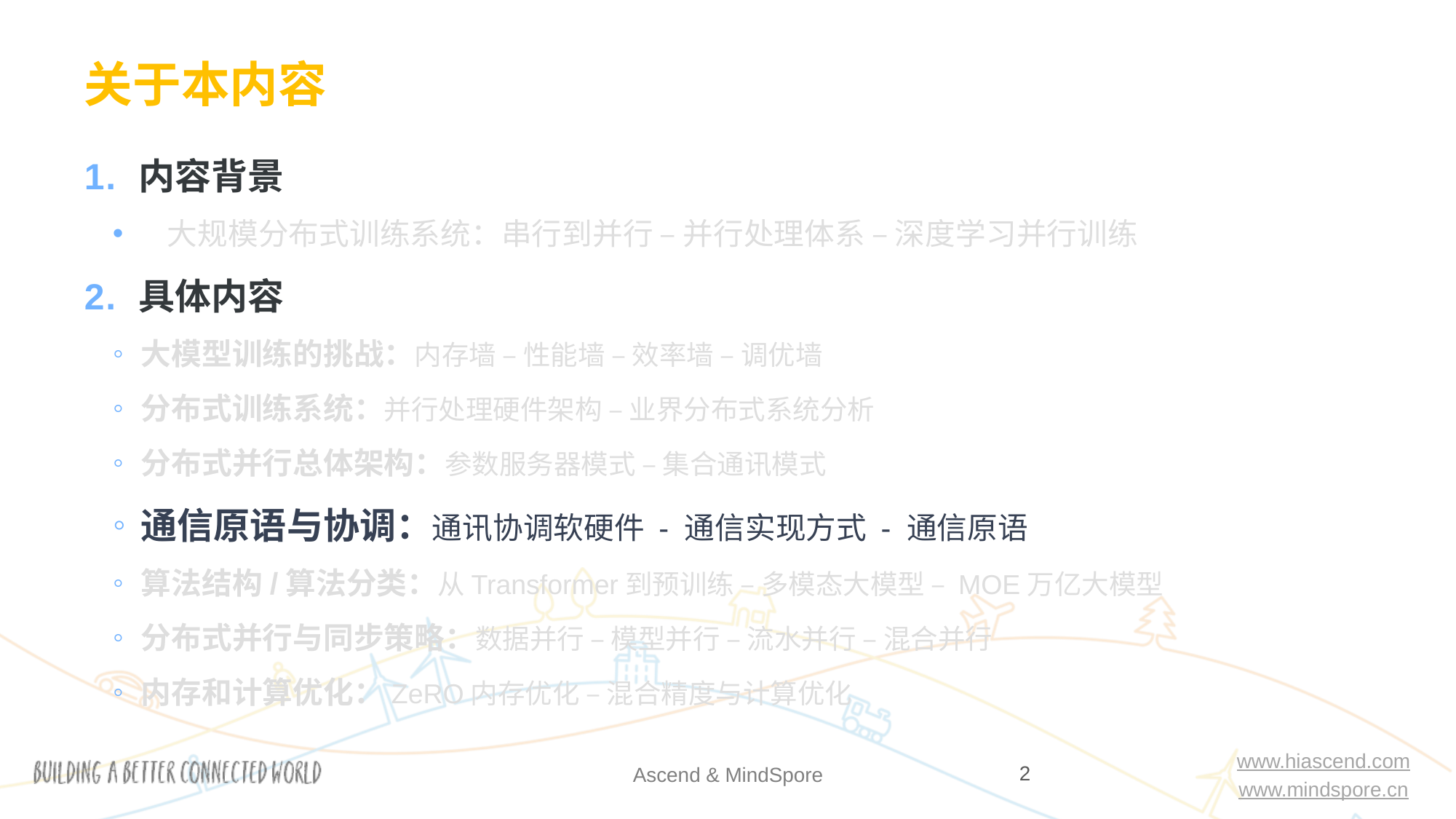

关于本内容
内容背景
大规模分布式训练系统：串行到并行 – 并行处理体系 – 深度学习并行训练
具体内容
大模型训练的挑战：内存墙 – 性能墙 – 效率墙 – 调优墙
分布式训练系统：并行处理硬件架构 – 业界分布式系统分析
分布式并行总体架构：参数服务器模式 – 集合通讯模式
通信原语与协调：通讯协调软硬件 - 通信实现方式 - 通信原语
算法结构/算法分类：从Transformer到预训练 – 多模态大模型 – MOE万亿大模型
分布式并行与同步策略：数据并行 – 模型并行 – 流水并行 – 混合并行
内存和计算优化：ZeRO内存优化 – 混合精度与计算优化